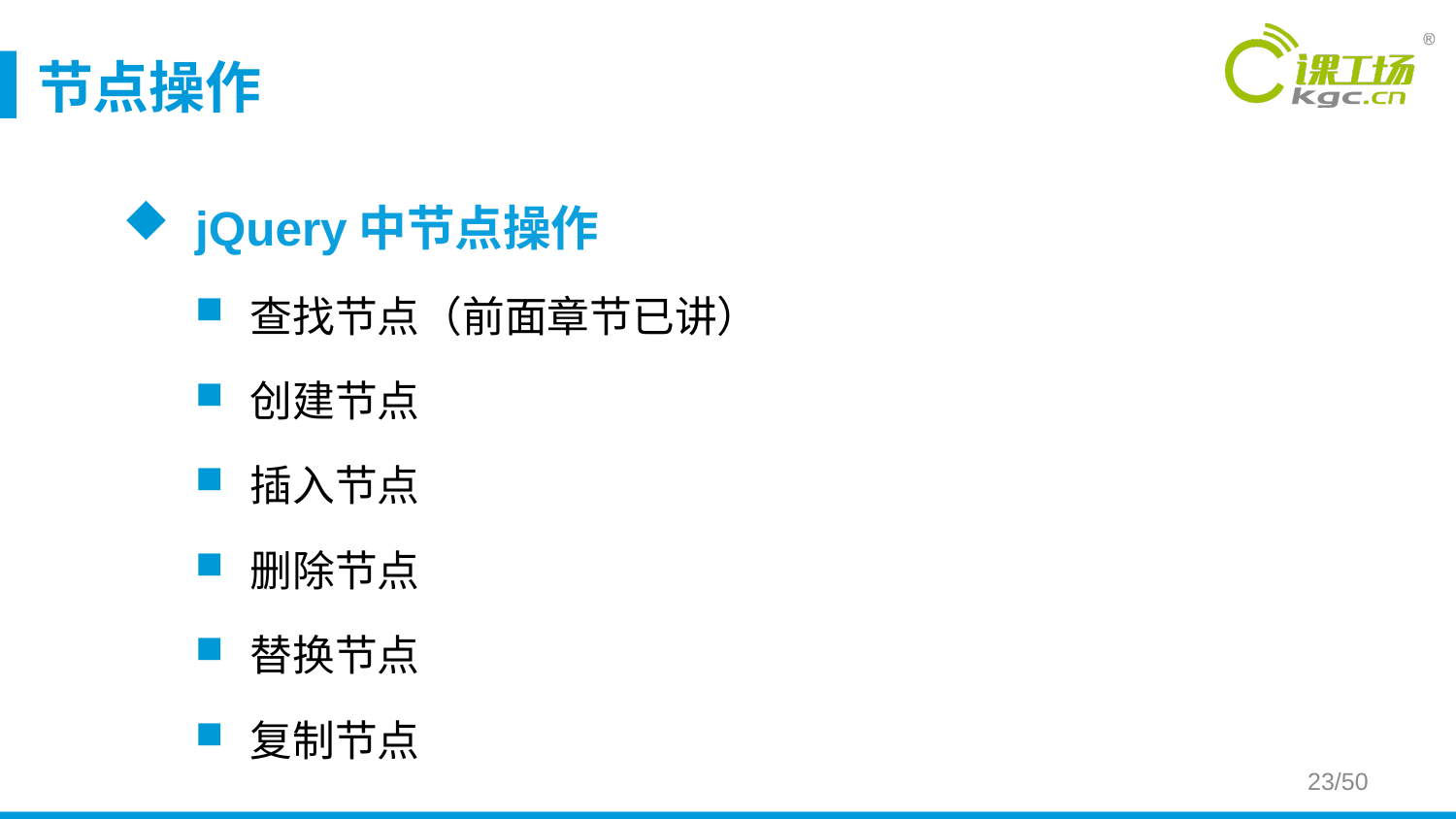

# 节点操作
jQuery中节点操作
查找节点（前面章节已讲）
创建节点
插入节点
删除节点
替换节点
复制节点
23/50